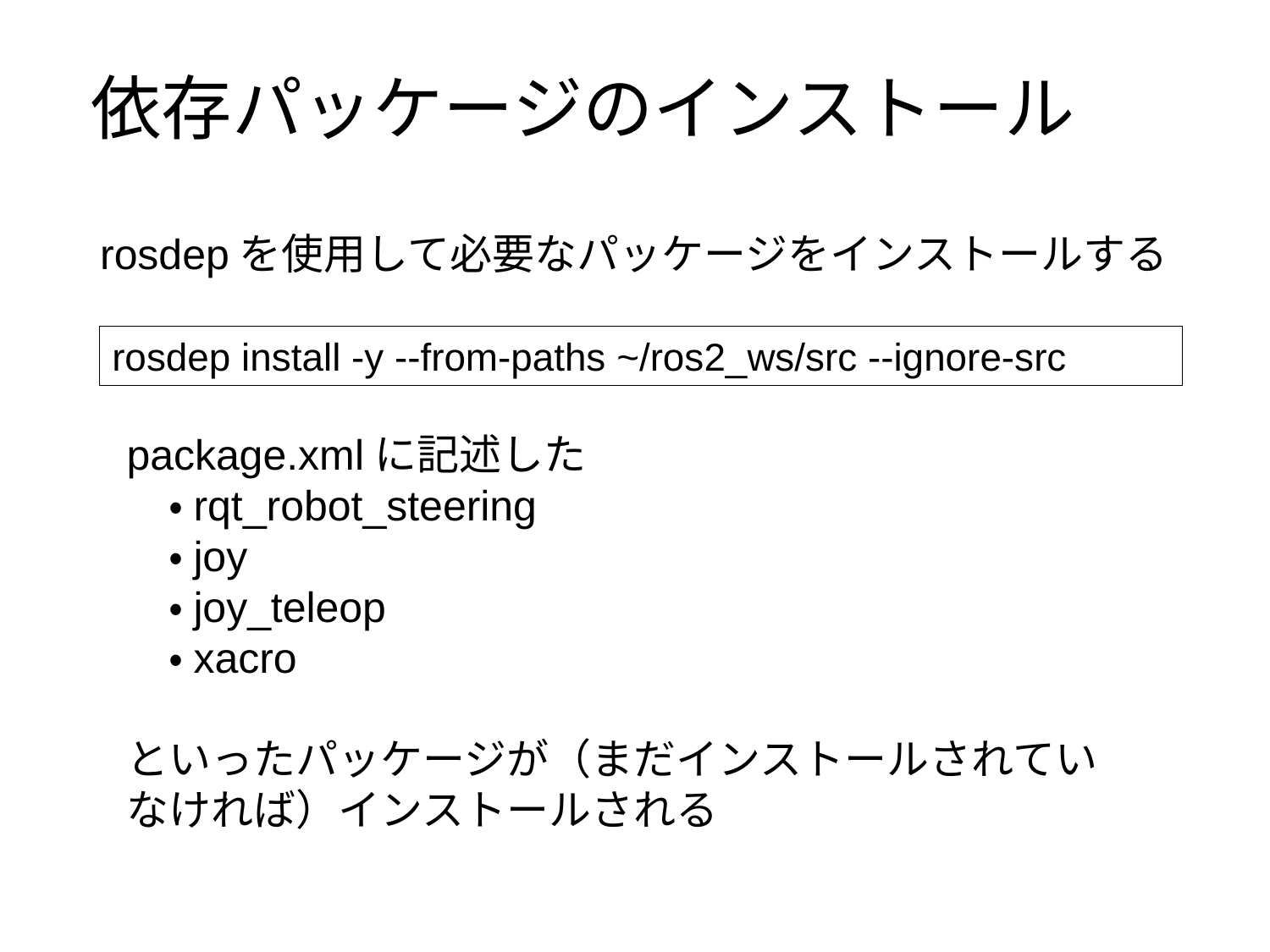

# 依存パッケージのインストール
rosdepを使用して必要なパッケージをインストールする
rosdep install -y --from-paths ~/ros2_ws/src --ignore-src
package.xmlに記述した
　・rqt_robot_steering
　・joy
　・joy_teleop
　・xacro

といったパッケージが（まだインストールされていなければ）インストールされる